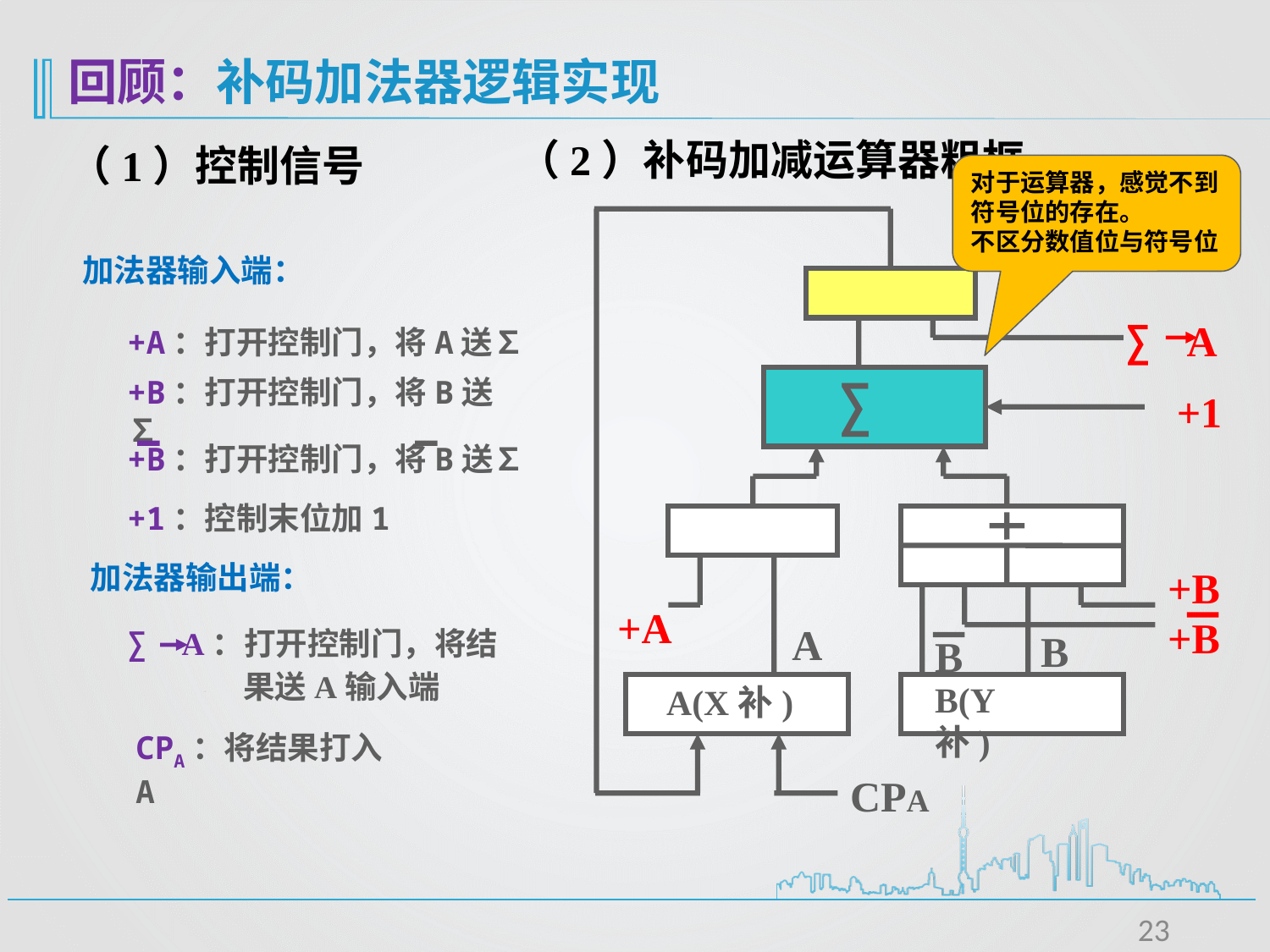

回顾：补码加法器逻辑实现
（2）补码加减运算器粗框
（1）控制信号
对于运算器，感觉不到符号位的存在。
不区分数值位与符号位

 ∑  A

∑

+1

+A

A

+B

+B

B
B

B(Y补)

A(X补)

CPA

加法器输入端：
+A：打开控制门，将A送∑
+B：打开控制门，将B送∑
+B：打开控制门，将B送∑

+1：控制末位加1
加法器输出端：
∑   A：打开控制门，将结
               果送A输入端

CPA：将结果打入A
23